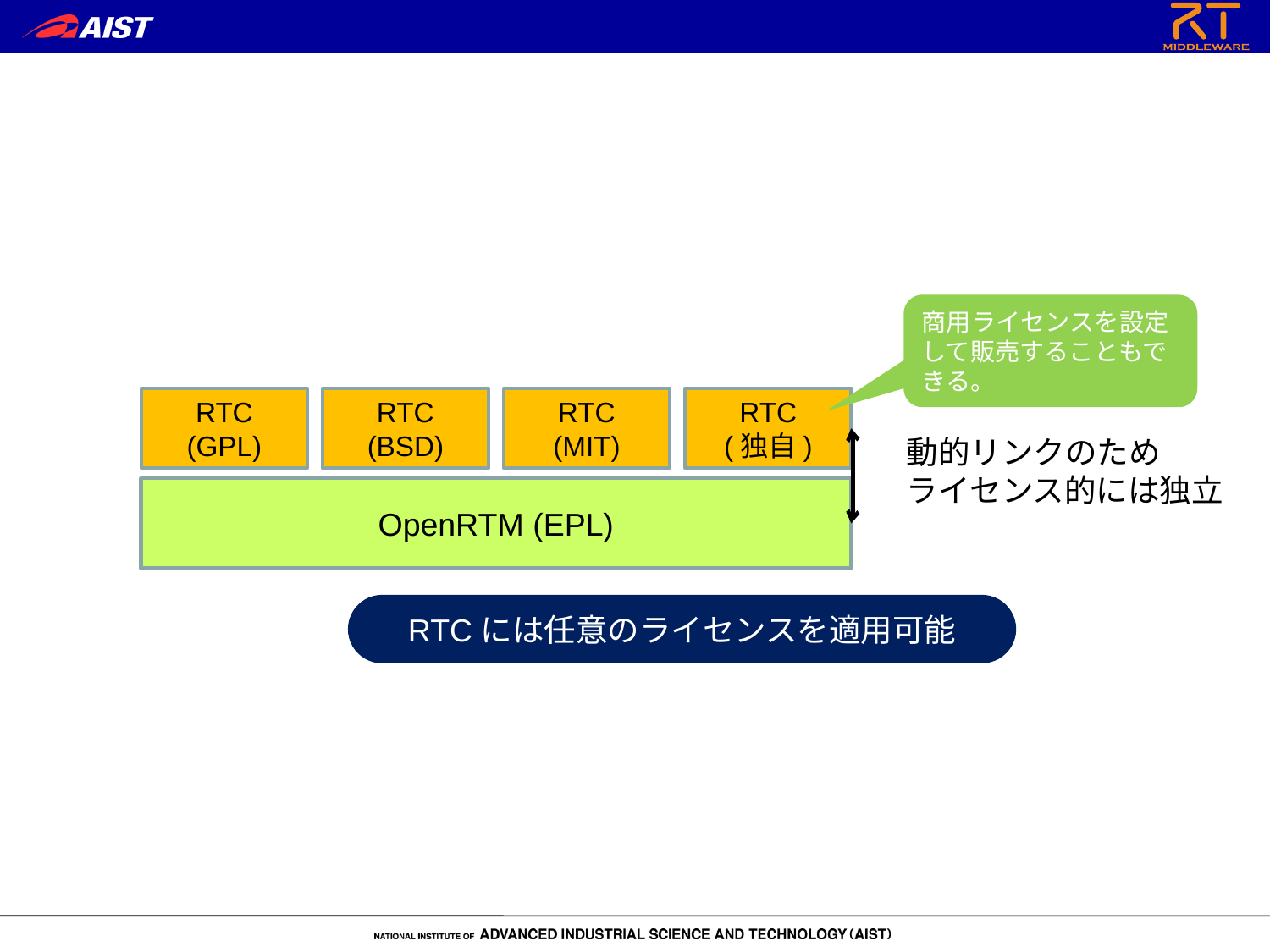

商用ライセンスを設定して販売することもできる。
RTC
(GPL)
RTC
(BSD)
RTC
(MIT)
RTC
(独自)
動的リンクのため
ライセンス的には独立
OpenRTM (EPL)
RTCには任意のライセンスを適用可能